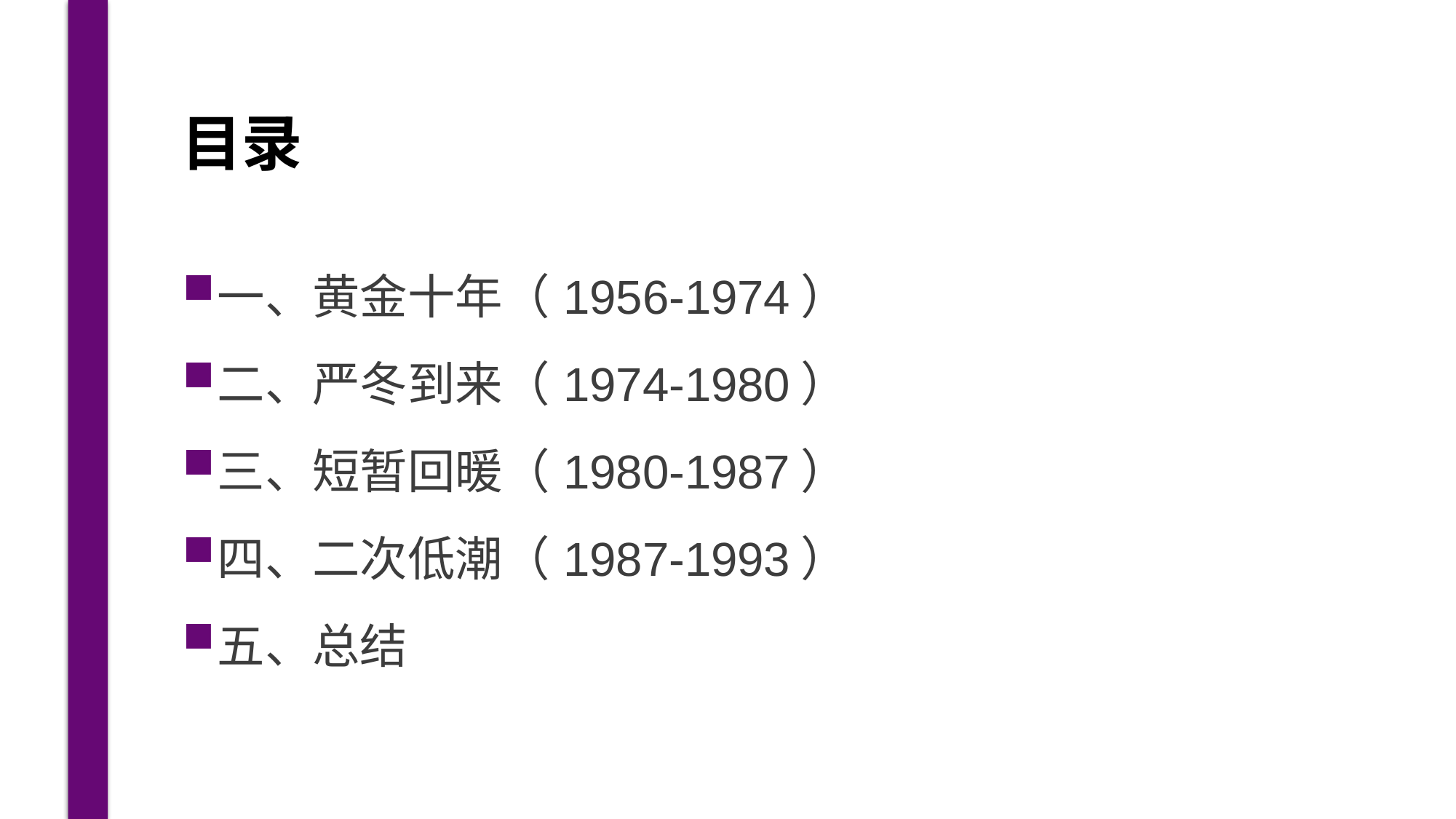

# 目录
一、黄金十年（1956-1974）
二、严冬到来（1974-1980）
三、短暂回暖（1980-1987）
四、二次低潮（1987-1993）
五、总结